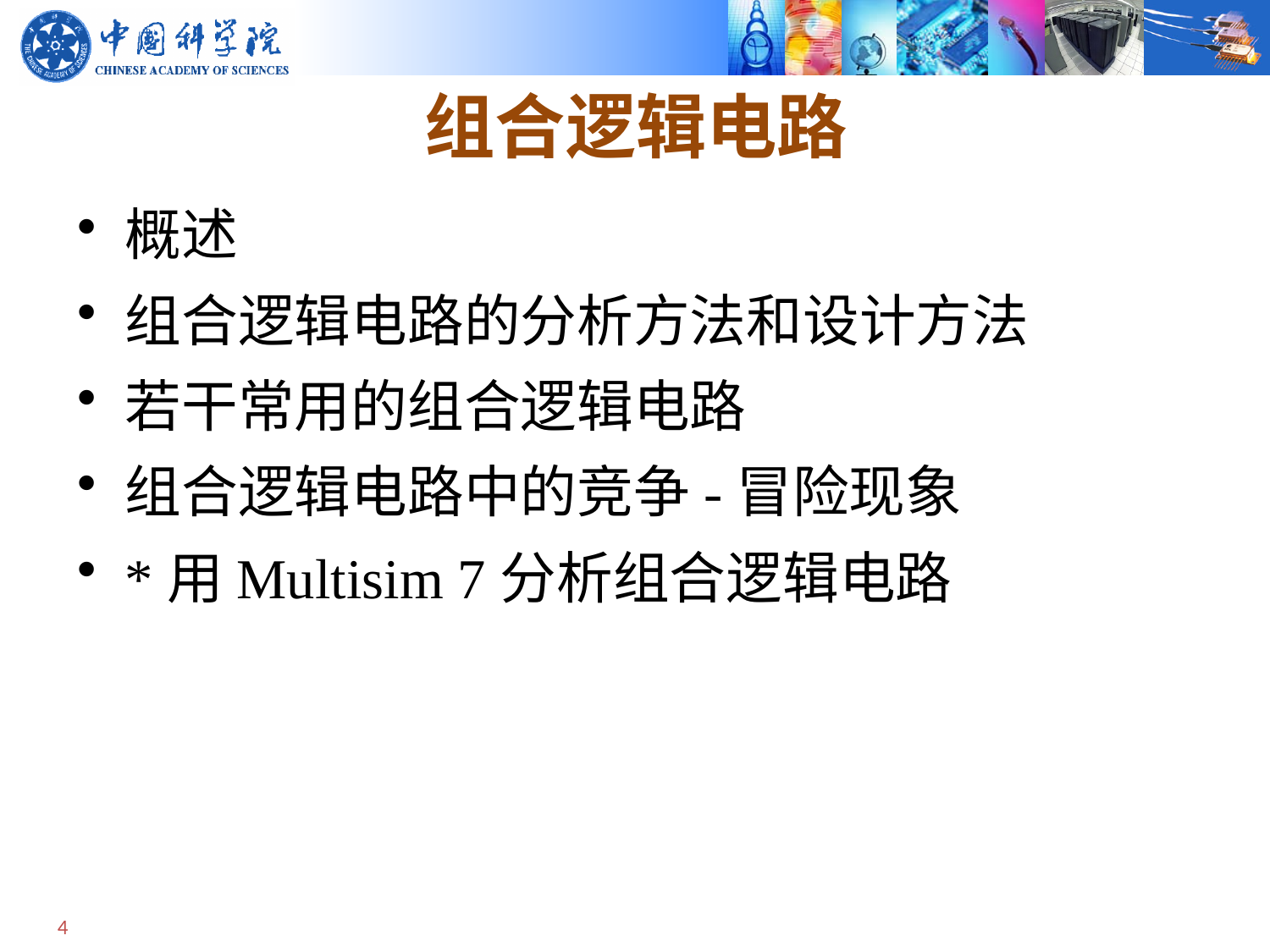

# 组合逻辑电路
概述
组合逻辑电路的分析方法和设计方法
若干常用的组合逻辑电路
组合逻辑电路中的竞争-冒险现象
*用Multisim 7分析组合逻辑电路